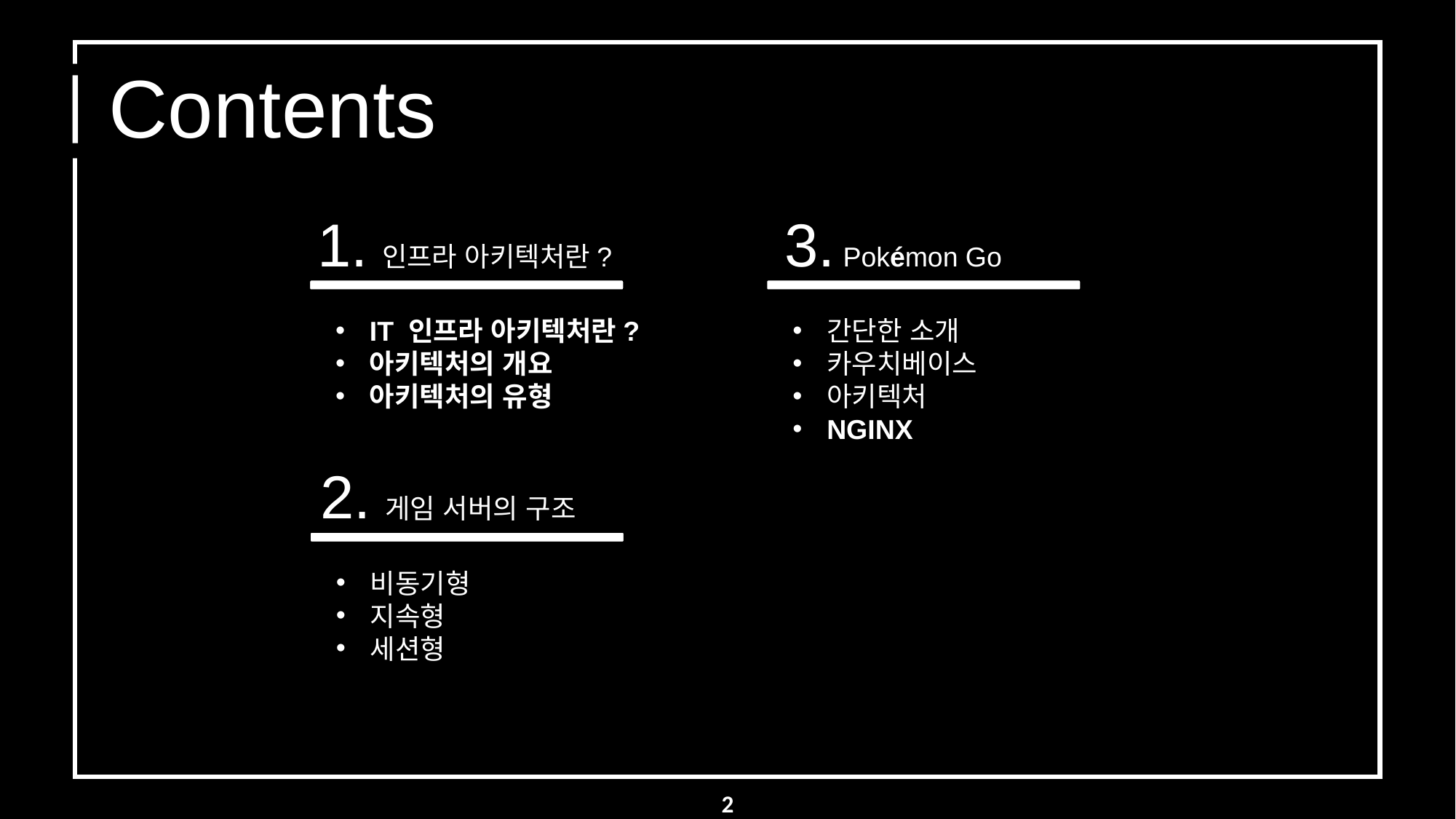

# Contents

1. 인프라 아키텍처란?
3. Pokémon Go

IT 인프라 아키텍처란?
아키텍처의 개요
아키텍처의 유형
간단한 소개
카우치베이스
아키텍처
NGINX
2. 게임 서버의 구조

비동기형
지속형
세션형
2